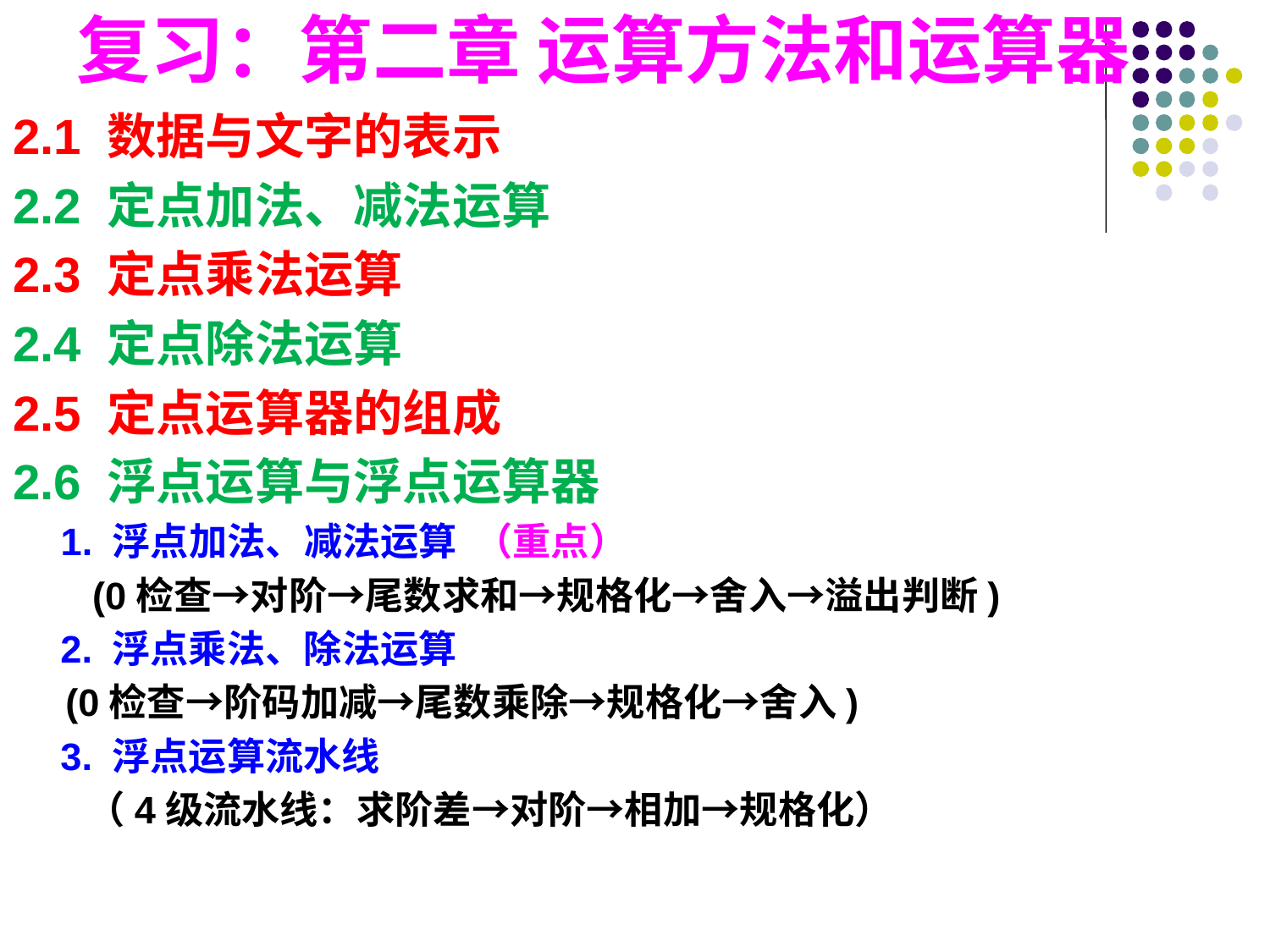

复习：第二章 运算方法和运算器
2.1 数据与文字的表示
2.2 定点加法、减法运算
2.3 定点乘法运算
2.4 定点除法运算
2.5 定点运算器的组成
2.6 浮点运算与浮点运算器
1. 浮点加法、减法运算  （重点）
   (0检查→对阶→尾数求和→规格化→舍入→溢出判断)
2. 浮点乘法、除法运算
     (0检查→阶码加减→尾数乘除→规格化→舍入)
3. 浮点运算流水线
  （4级流水线：求阶差→对阶→相加→规格化）

#
118